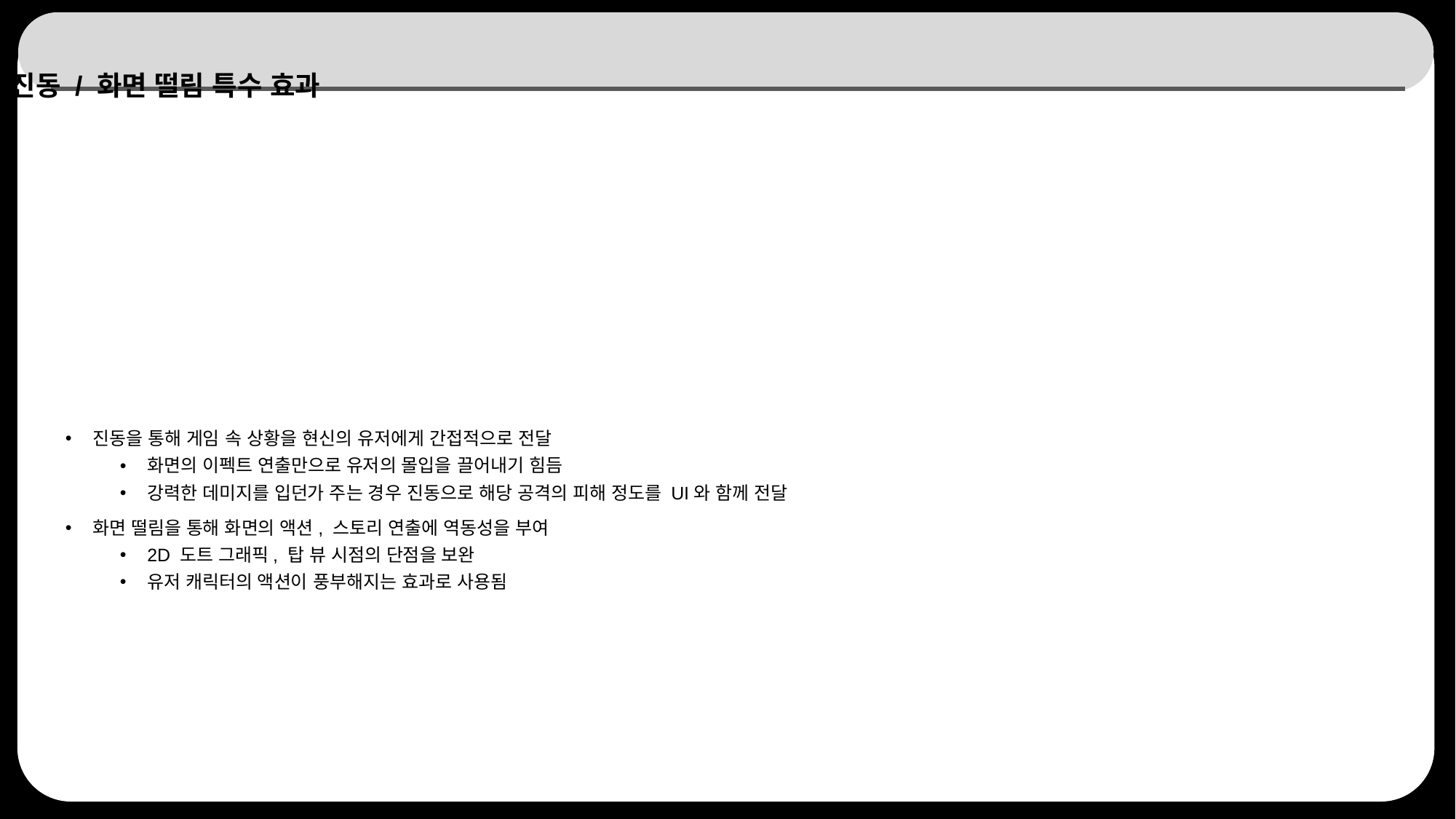

# 진동 / 화면 떨림 특수 효과

진동을 통해 게임 속 상황을 현신의 유저에게 간접적으로 전달
화면의 이펙트 연출만으로 유저의 몰입을 끌어내기 힘듬
강력한 데미지를 입던가 주는 경우 진동으로 해당 공격의 피해 정도를 UI와 함께 전달
화면 떨림을 통해 화면의 액션, 스토리 연출에 역동성을 부여
2D 도트 그래픽, 탑 뷰 시점의 단점을 보완
유저 캐릭터의 액션이 풍부해지는 효과로 사용됨
34